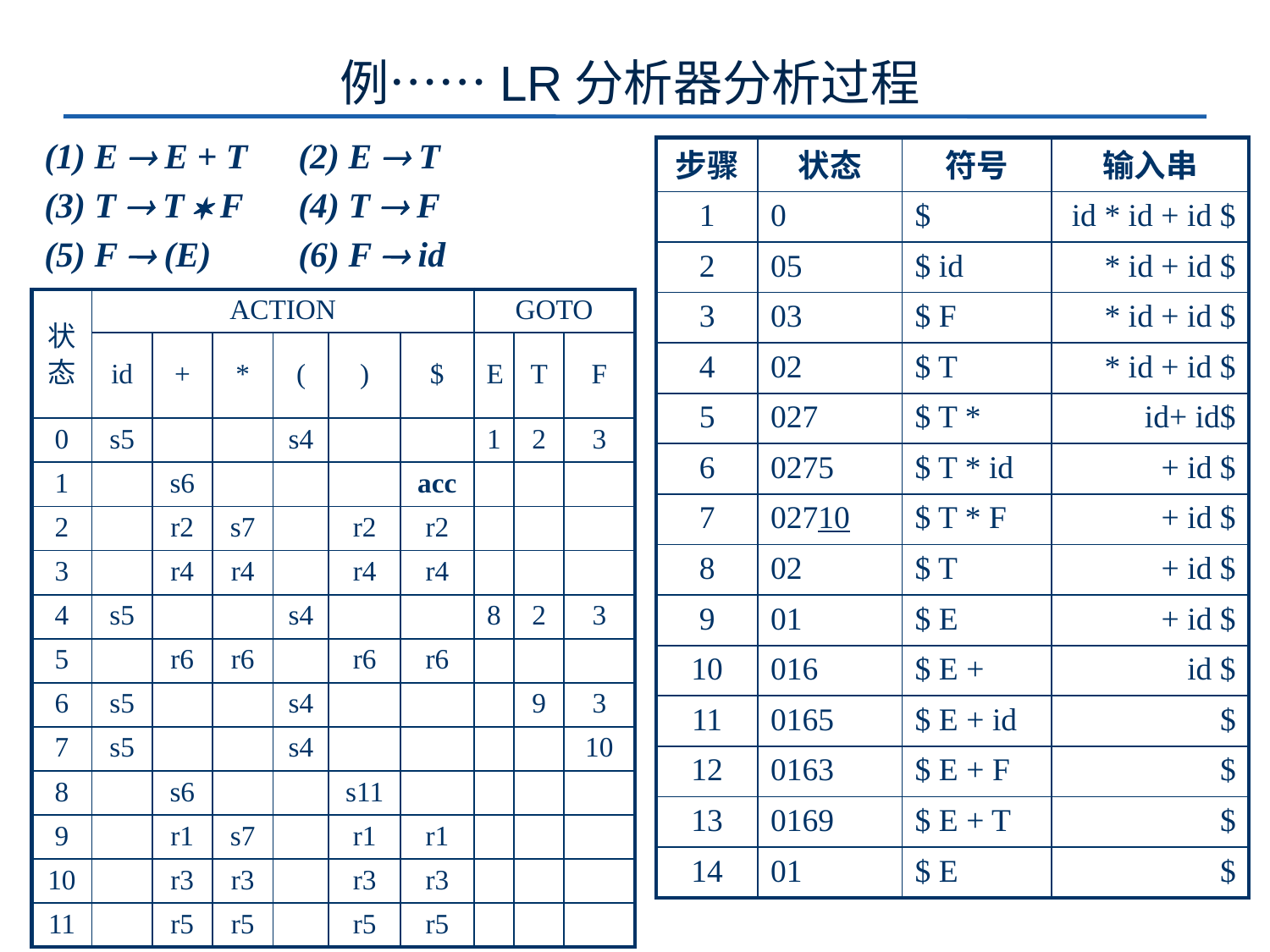

# 例……LR分析器分析过程
(1) E → E + T	(2) E → T
(3) T → T ∗ F	(4) T → F
(5) F → (E)	(6) F → id
| 步骤 | 状态 | 符号 | 输入串 |
| --- | --- | --- | --- |
| 1 | 0 | $ | id \* id + id $ |
| 2 | 05 | $ id | \* id + id $ |
| 3 | 03 | $ F | \* id + id $ |
| 4 | 02 | $ T | \* id + id $ |
| 5 | 027 | $ T \* | id+ id$ |
| 6 | 0275 | $ T \* id | + id $ |
| 7 | 02710 | $ T \* F | + id $ |
| 8 | 02 | $ T | + id $ |
| 9 | 01 | $ E | + id $ |
| 10 | 016 | $ E + | id $ |
| 11 | 0165 | $ E + id | $ |
| 12 | 0163 | $ E + F | $ |
| 13 | 0169 | $ E + T | $ |
| 14 | 01 | $ E | $ |
| 状态 | ACTION |  |  |  |  |  | GOTO |  |  |
| --- | --- | --- | --- | --- | --- | --- | --- | --- | --- |
|  | id | + | \* | ( | ) | $ | E | T | F |
| 0 | s5 |  |  | s4 |  |  | 1 | 2 | 3 |
| 1 |  | s6 |  |  |  | acc |  |  |  |
| 2 |  | r2 | s7 |  | r2 | r2 |  |  |  |
| 3 |  | r4 | r4 |  | r4 | r4 |  |  |  |
| 4 | s5 |  |  | s4 |  |  | 8 | 2 | 3 |
| 5 |  | r6 | r6 |  | r6 | r6 |  |  |  |
| 6 | s5 |  |  | s4 |  |  |  | 9 | 3 |
| 7 | s5 |  |  | s4 |  |  |  |  | 10 |
| 8 |  | s6 |  |  | s11 |  |  |  |  |
| 9 |  | r1 | s7 |  | r1 | r1 |  |  |  |
| 10 |  | r3 | r3 |  | r3 | r3 |  |  |  |
| 11 |  | r5 | r5 |  | r5 | r5 |  |  |  |